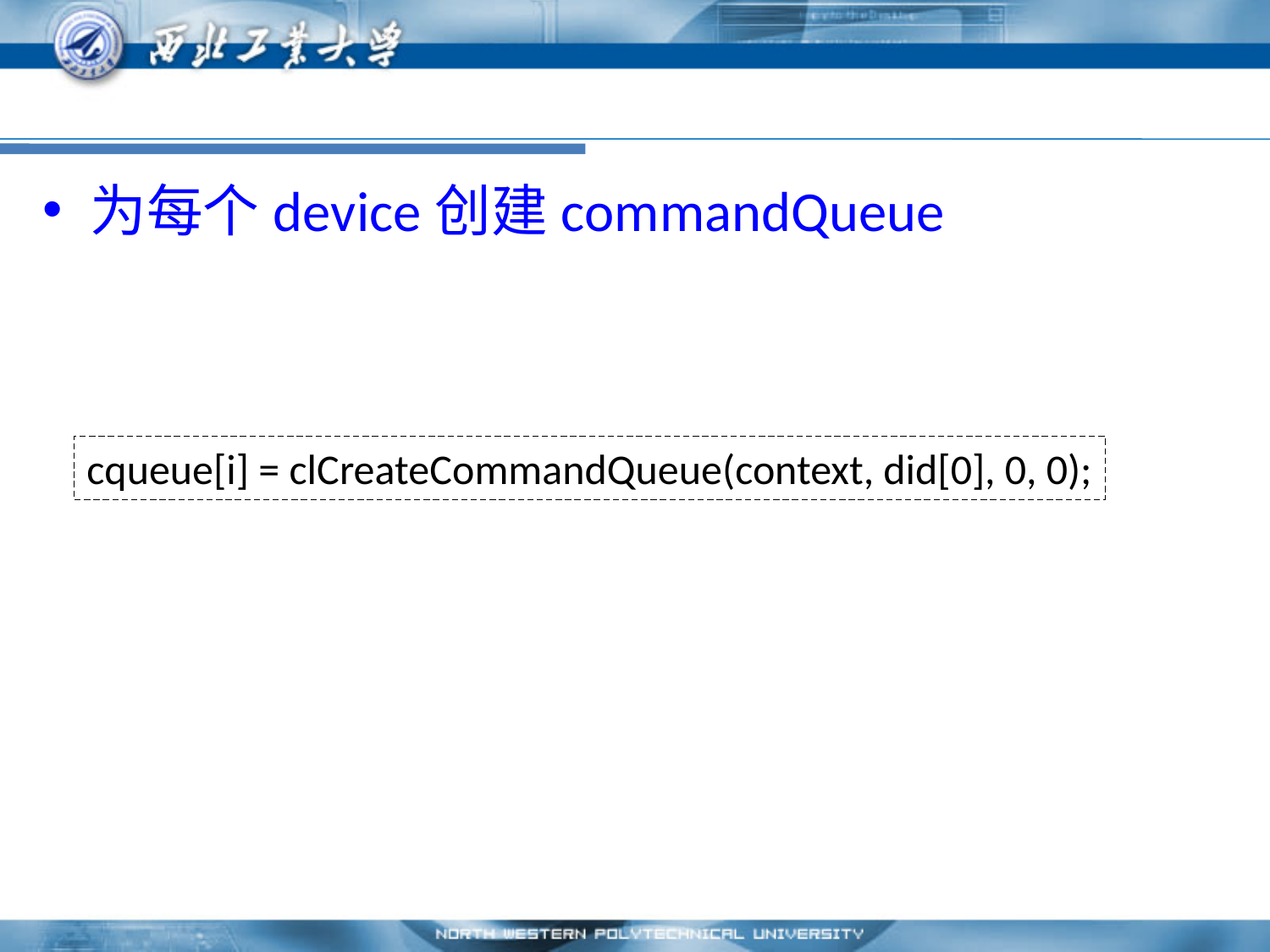

#
为每个device创建commandQueue

cqueue[i] = clCreateCommandQueue(context, did[0], 0, 0);